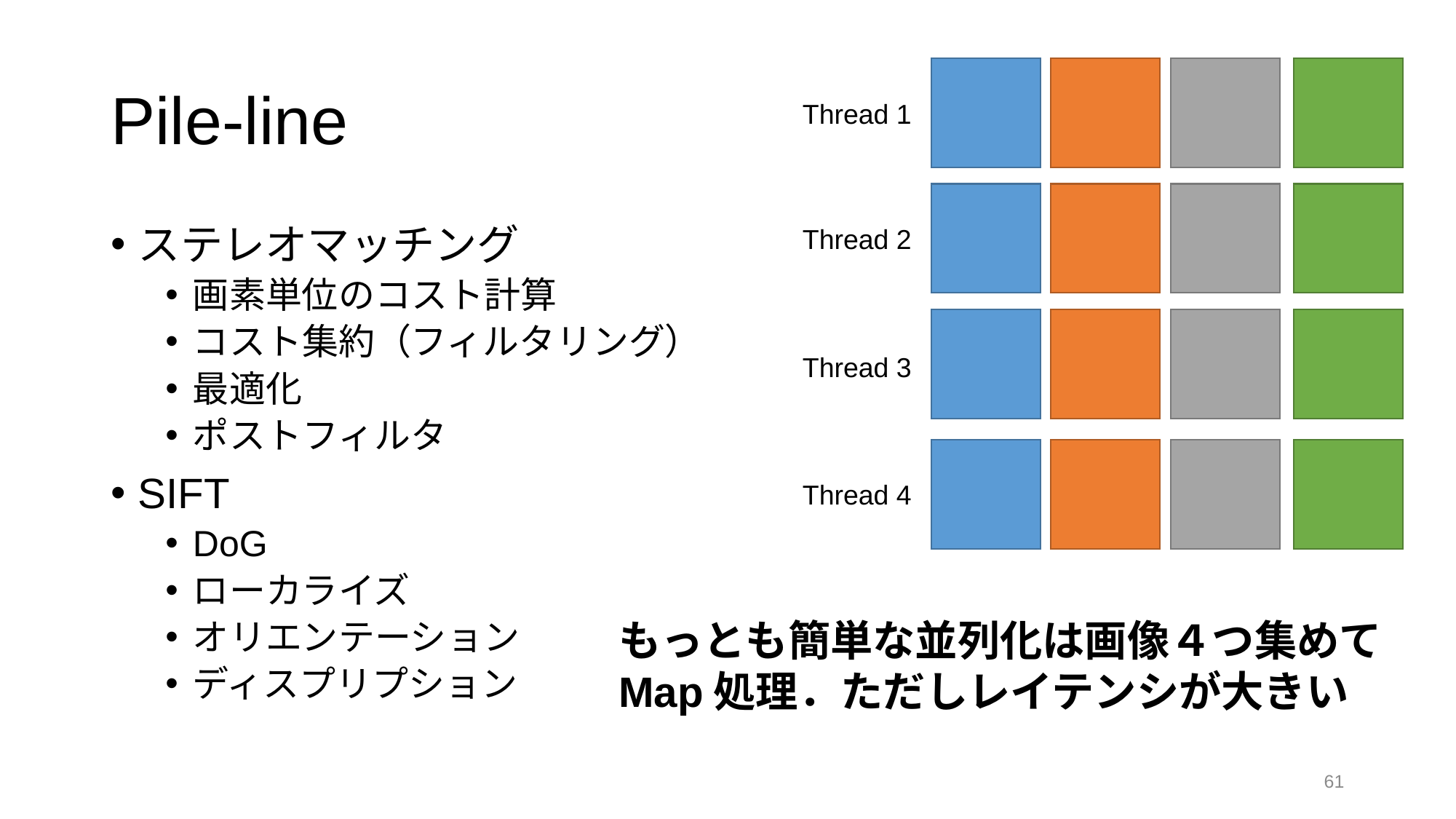

# Pile-line

Thread 1

Thread 2
ステレオマッチング
画素単位のコスト計算
コスト集約（フィルタリング）
最適化
ポストフィルタ
SIFT
DoG
ローカライズ
オリエンテーション
ディスプリプション

Thread 3

Thread 4
もっとも簡単な並列化は画像４つ集めて
Map処理．ただしレイテンシが大きい
61